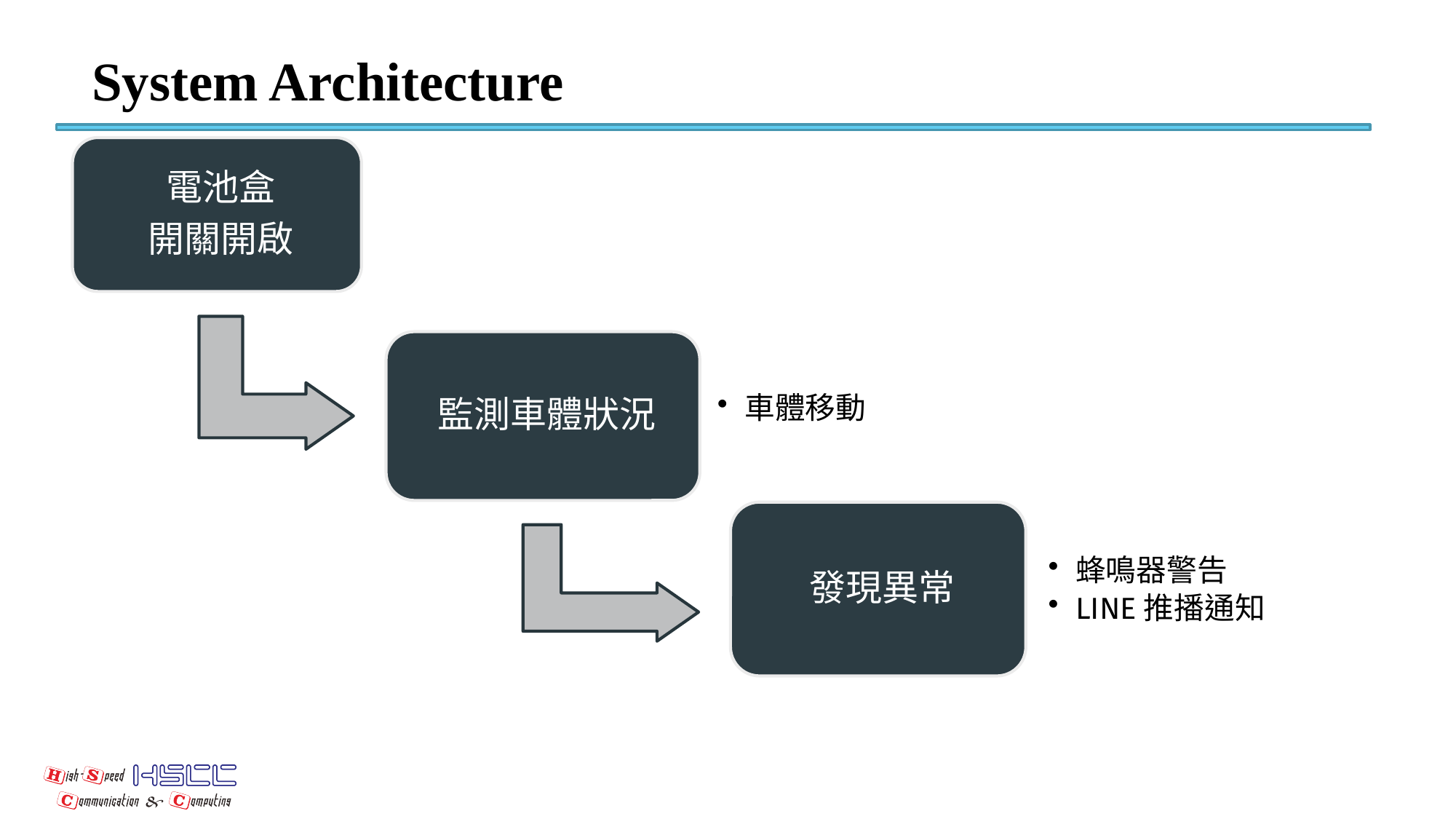

# System Architecture

監測車體狀況
車體移動
發現異常

蜂鳴器警告
LINE推播通知
電池盒
開關開啟